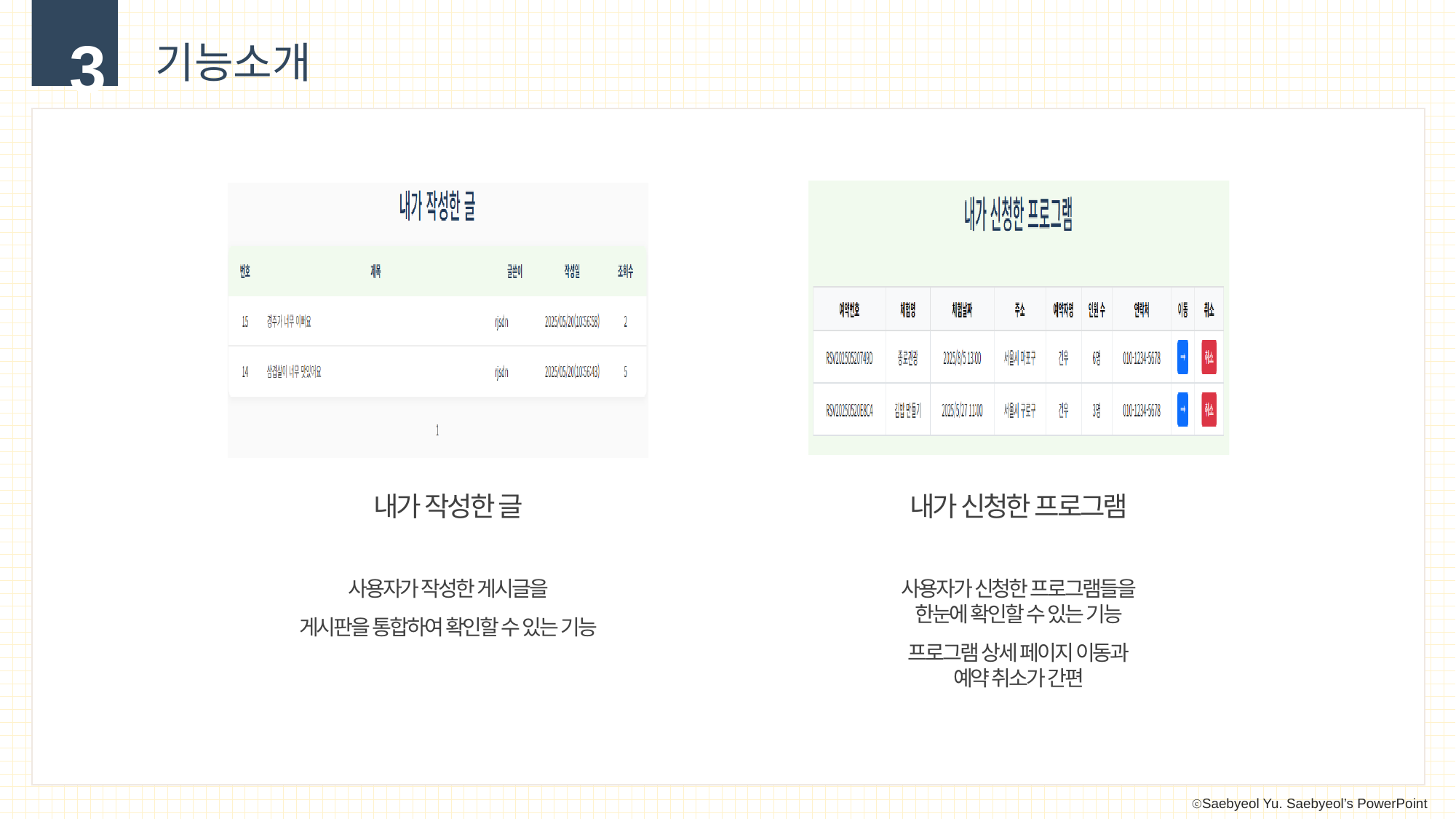

3
기능소개

내가 작성한 글
내가 신청한 프로그램
사용자가 작성한 게시글을
게시판을 통합하여 확인할 수 있는 기능
사용자가 신청한 프로그램들을
한눈에 확인할 수 있는 기능
프로그램 상세 페이지 이동과
예약 취소가 간편